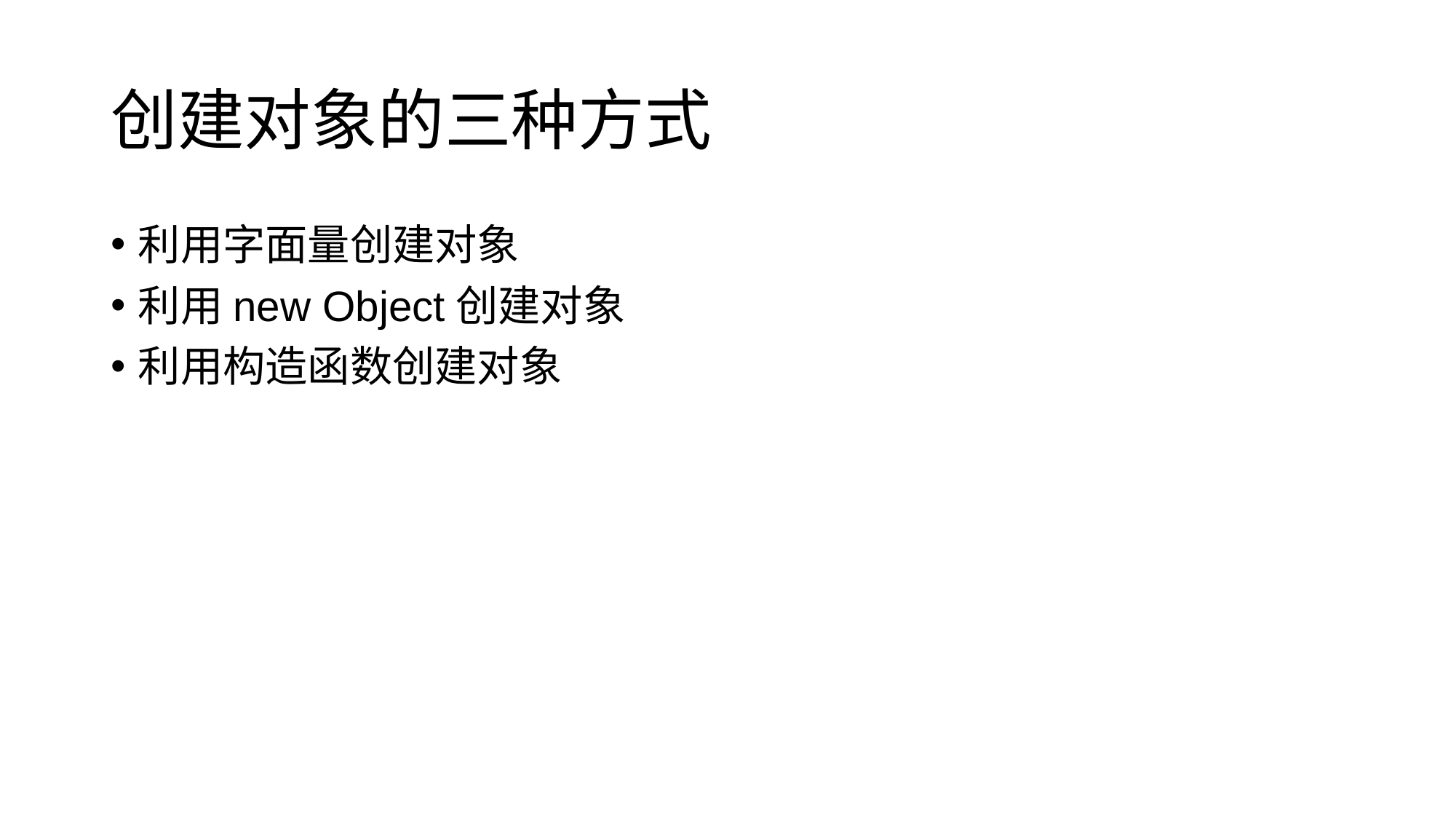

# 创建对象的三种方式
利用字面量创建对象
利用new Object创建对象
利用构造函数创建对象